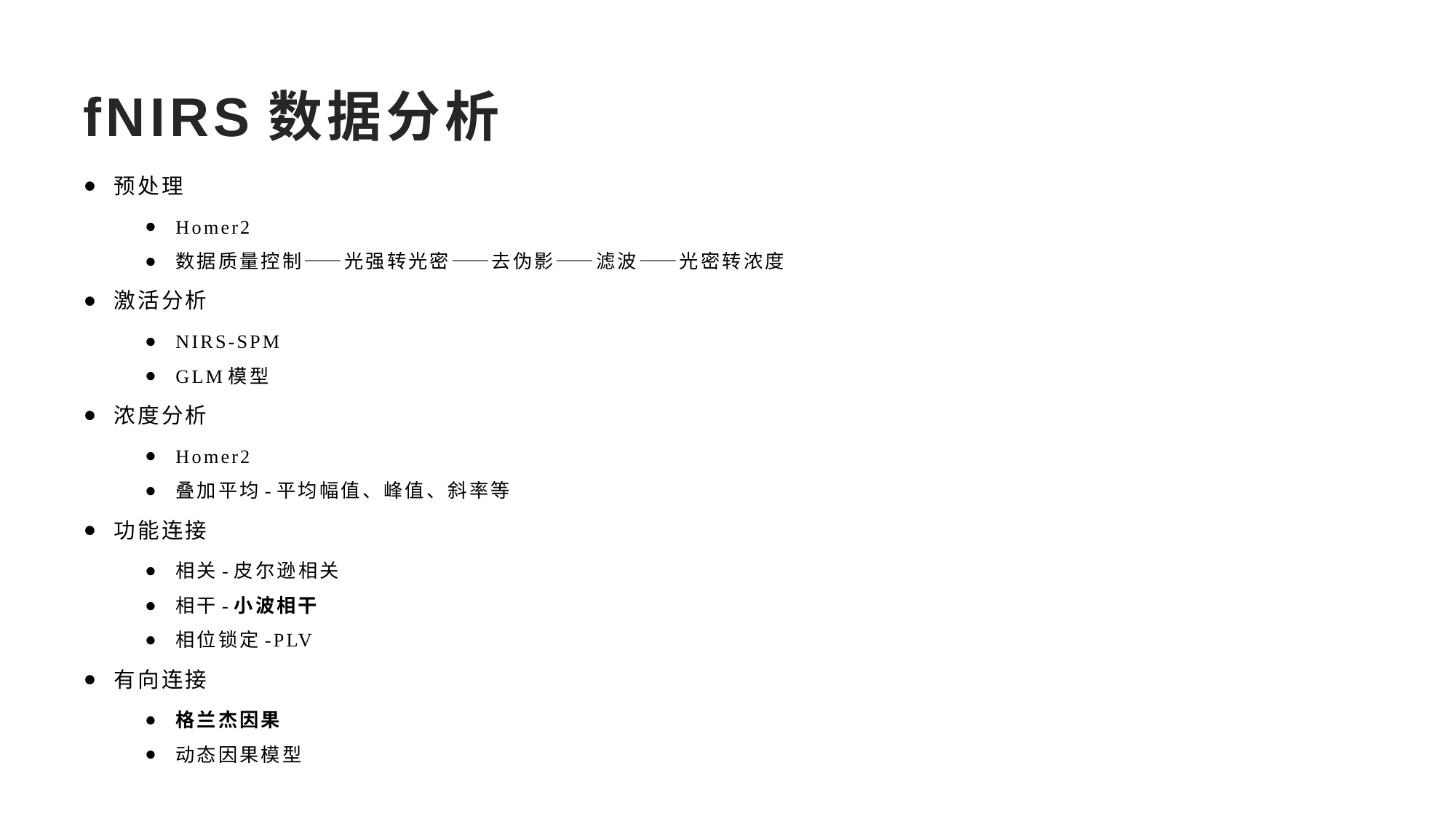

# fNIRS数据分析
预处理
Homer2
数据质量控制——光强转光密——去伪影——滤波——光密转浓度
激活分析
NIRS-SPM
GLM模型
浓度分析
Homer2
叠加平均-平均幅值、峰值、斜率等
功能连接
相关-皮尔逊相关
相干-小波相干
相位锁定-PLV
有向连接
格兰杰因果
动态因果模型